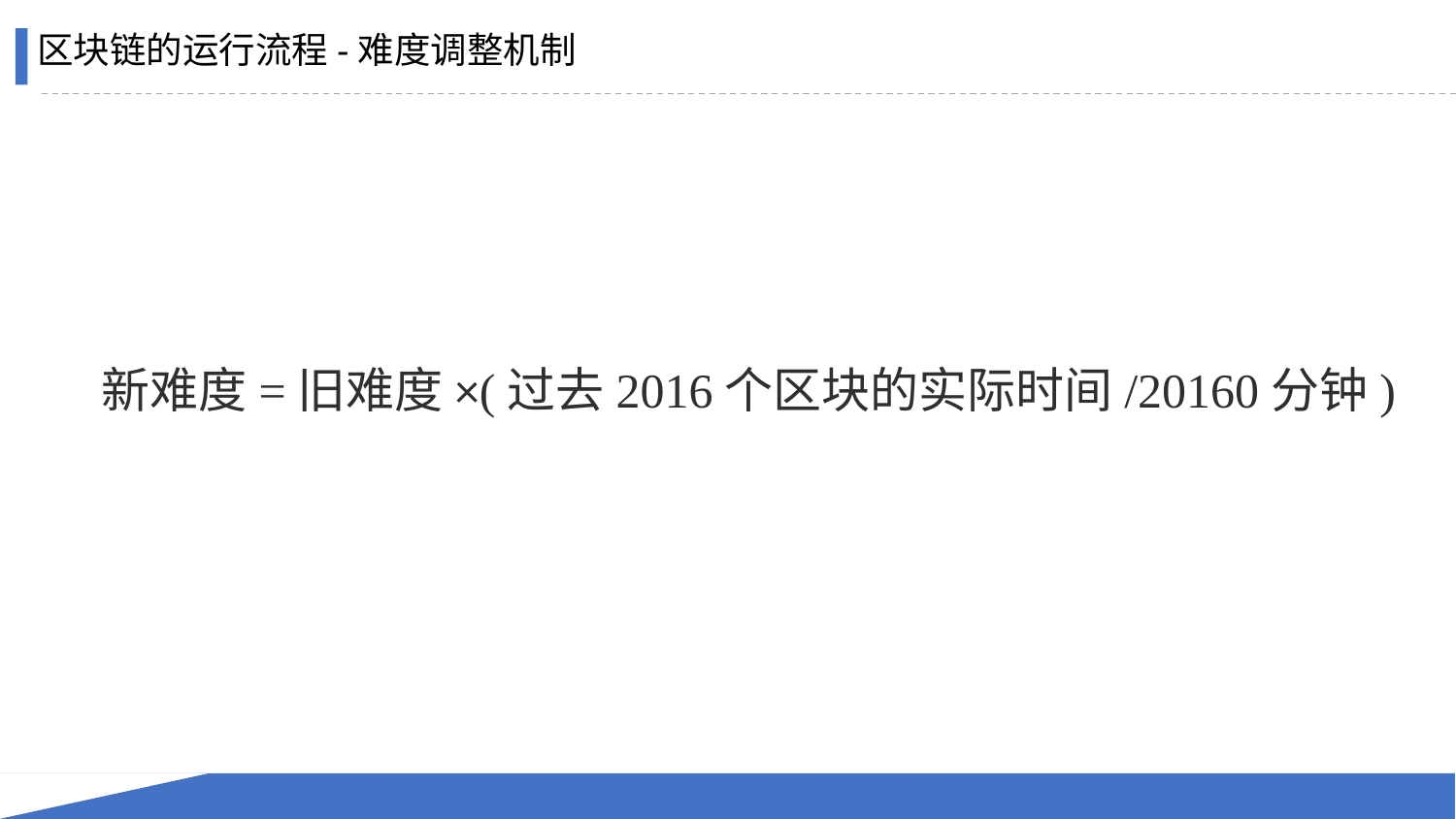

区块链的运行流程-难度调整机制

新难度=旧难度×(过去2016个区块的实际时间/20160分钟)
24